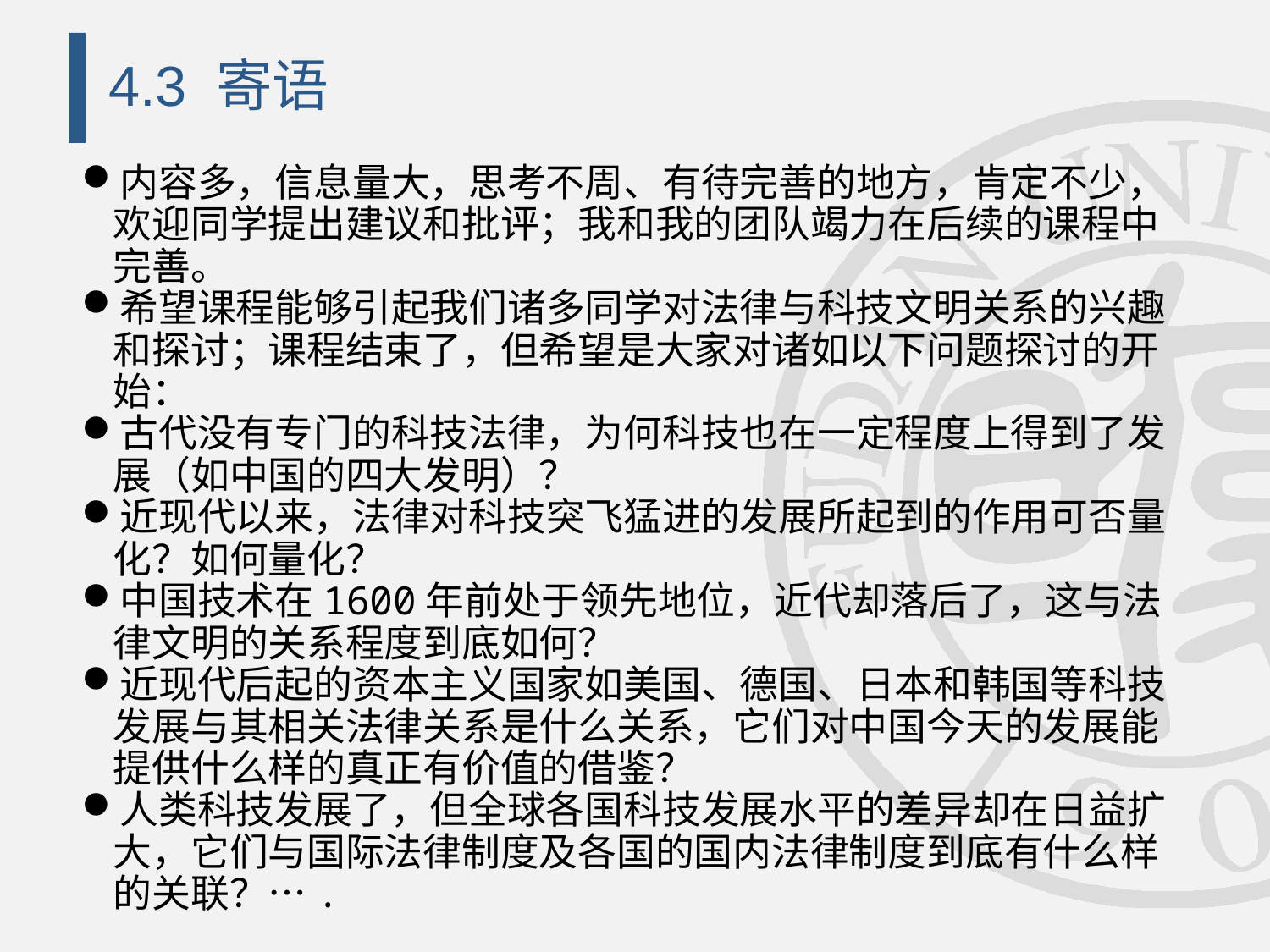

# 4.3 寄语
内容多，信息量大，思考不周、有待完善的地方，肯定不少，欢迎同学提出建议和批评；我和我的团队竭力在后续的课程中完善。
希望课程能够引起我们诸多同学对法律与科技文明关系的兴趣和探讨；课程结束了，但希望是大家对诸如以下问题探讨的开始：
古代没有专门的科技法律，为何科技也在一定程度上得到了发展（如中国的四大发明）？
近现代以来，法律对科技突飞猛进的发展所起到的作用可否量化？如何量化？
中国技术在1600年前处于领先地位，近代却落后了，这与法律文明的关系程度到底如何？
近现代后起的资本主义国家如美国、德国、日本和韩国等科技发展与其相关法律关系是什么关系，它们对中国今天的发展能提供什么样的真正有价值的借鉴？
人类科技发展了，但全球各国科技发展水平的差异却在日益扩大，它们与国际法律制度及各国的国内法律制度到底有什么样的关联？….